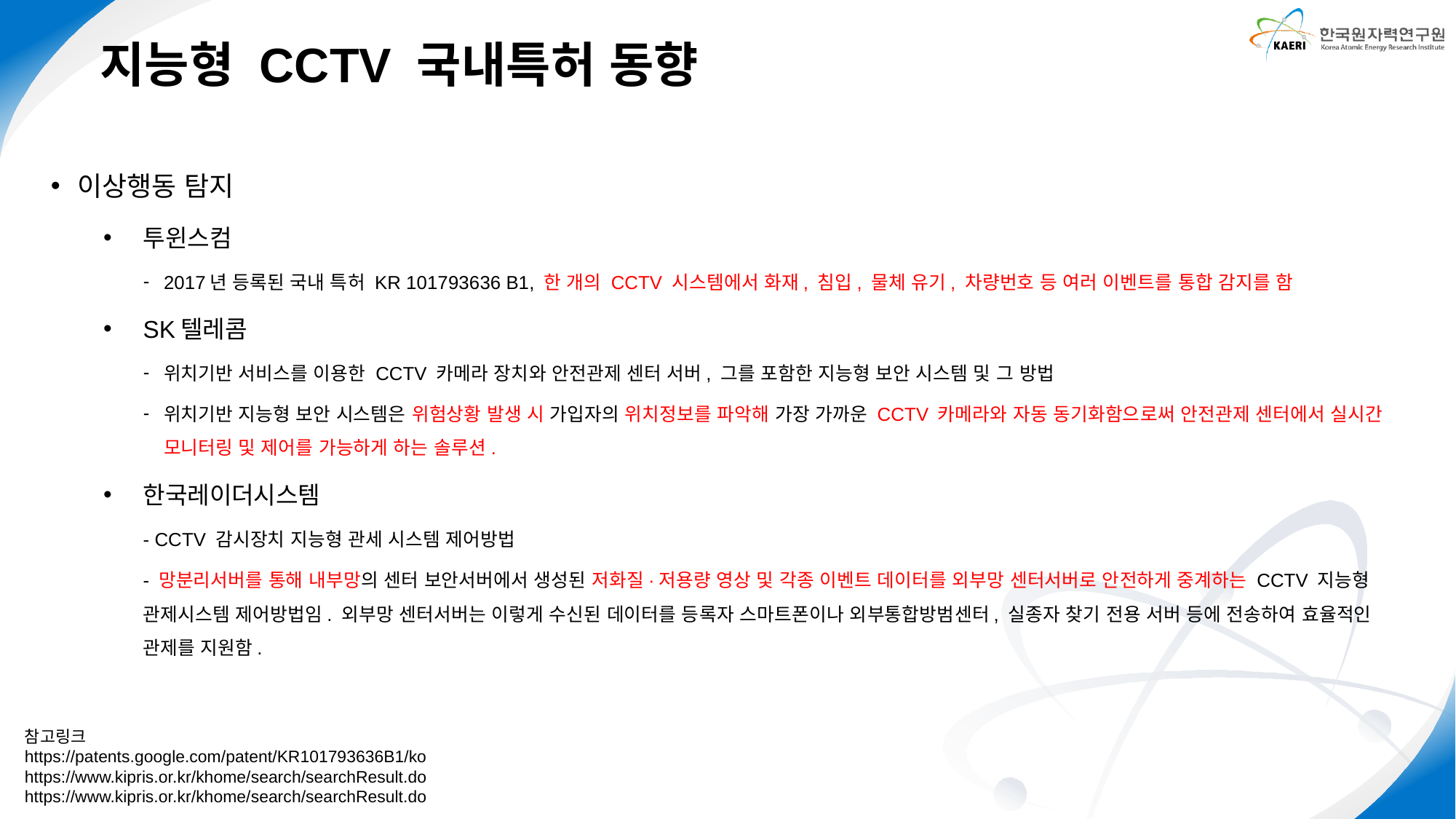

지능형 CCTV 국내특허 동향
이상행동 탐지
투윈스컴
2017년 등록된 국내 특허 KR 101793636 B1, 한 개의 CCTV 시스템에서 화재, 침입, 물체 유기, 차량번호 등 여러 이벤트를 통합 감지를 함
SK텔레콤
위치기반 서비스를 이용한 CCTV 카메라 장치와 안전관제 센터 서버, 그를 포함한 지능형 보안 시스템 및 그 방법
위치기반 지능형 보안 시스템은 위험상황 발생 시 가입자의 위치정보를 파악해 가장 가까운 CCTV 카메라와 자동 동기화함으로써 안전관제 센터에서 실시간 모니터링 및 제어를 가능하게 하는 솔루션.
한국레이더시스템
- CCTV 감시장치 지능형 관세 시스템 제어방법
- 망분리서버를 통해 내부망의 센터 보안서버에서 생성된 저화질·저용량 영상 및 각종 이벤트 데이터를 외부망 센터서버로 안전하게 중계하는 CCTV 지능형 관제시스템 제어방법임. 외부망 센터서버는 이렇게 수신된 데이터를 등록자 스마트폰이나 외부통합방범센터, 실종자 찾기 전용 서버 등에 전송하여 효율적인 관제를 지원함.
참고링크
https://patents.google.com/patent/KR101793636B1/ko
https://www.kipris.or.kr/khome/search/searchResult.do
https://www.kipris.or.kr/khome/search/searchResult.do